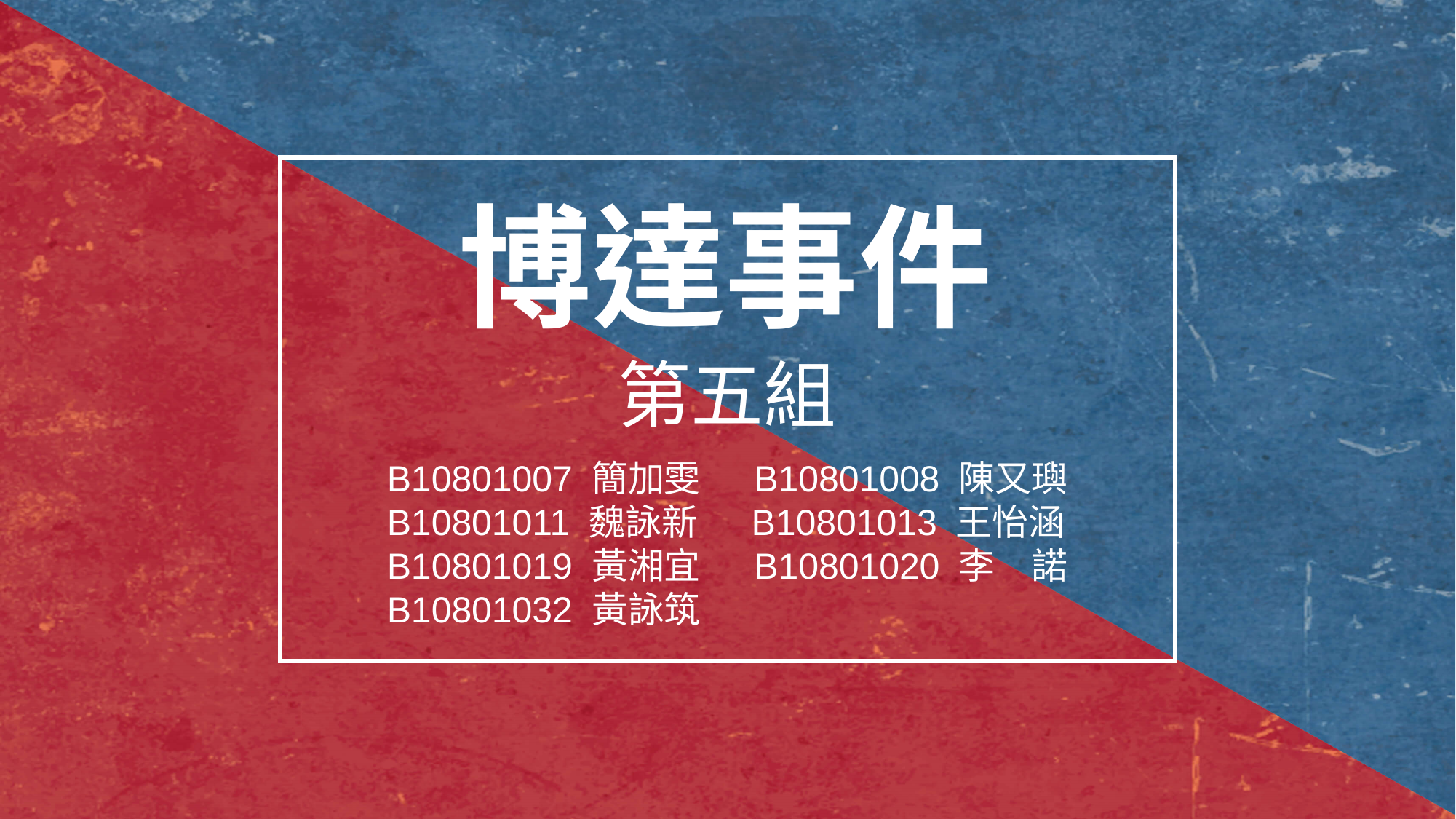

博達事件
第五組
B10801007 簡加雯 　B10801008 陳又璵
B10801011 魏詠新 　B10801013 王怡涵
B10801019 黃湘宜 　B10801020 李　諾
B10801032 黃詠筑